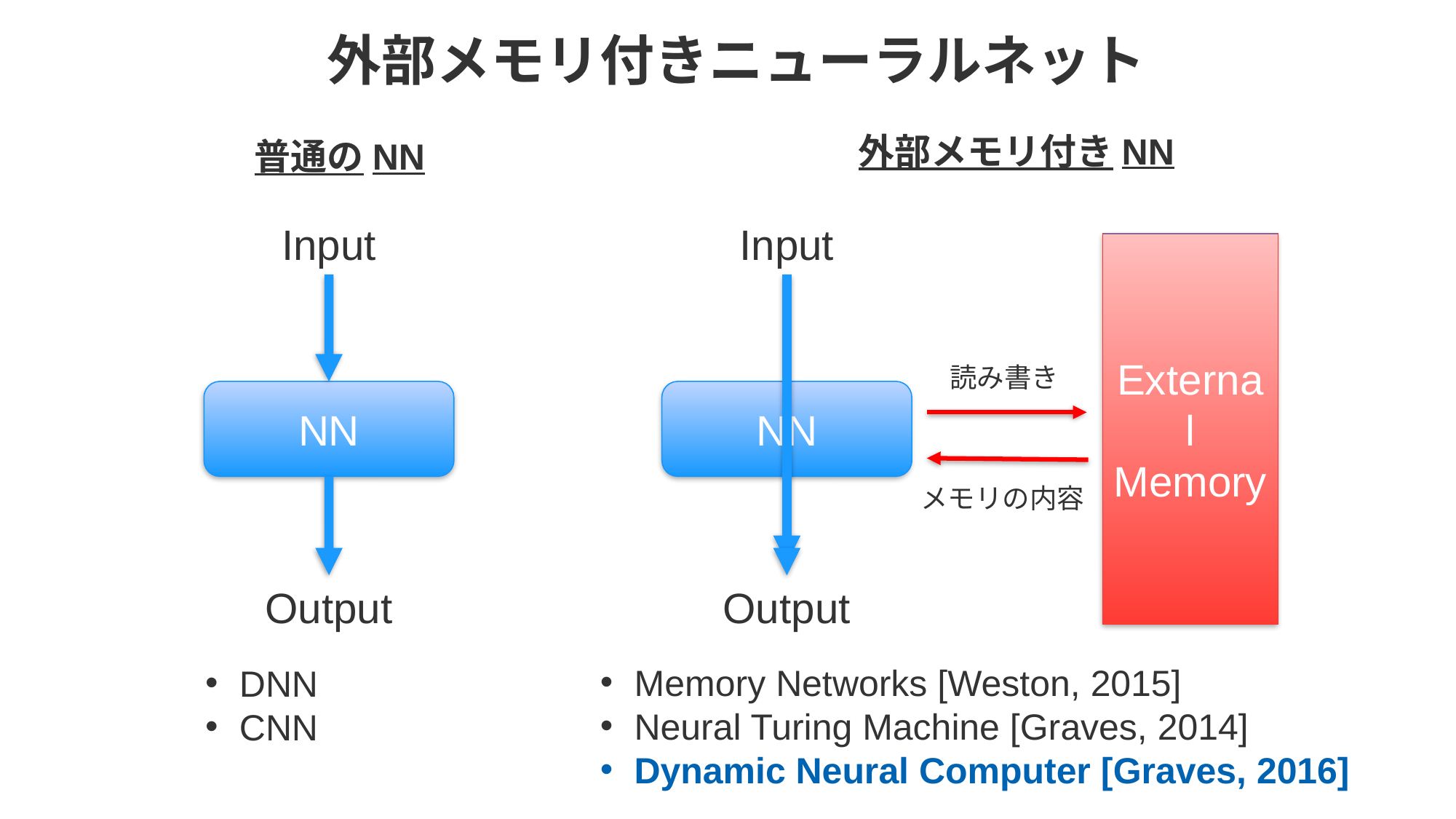

# 外部メモリ付きニューラルネット
外部メモリ付きNN
普通のNN
Input
Input
External Memory
読み書き
NN
NN
メモリの内容
Output
Output
Memory Networks [Weston, 2015]
Neural Turing Machine [Graves, 2014]
Dynamic Neural Computer [Graves, 2016]
DNN
CNN